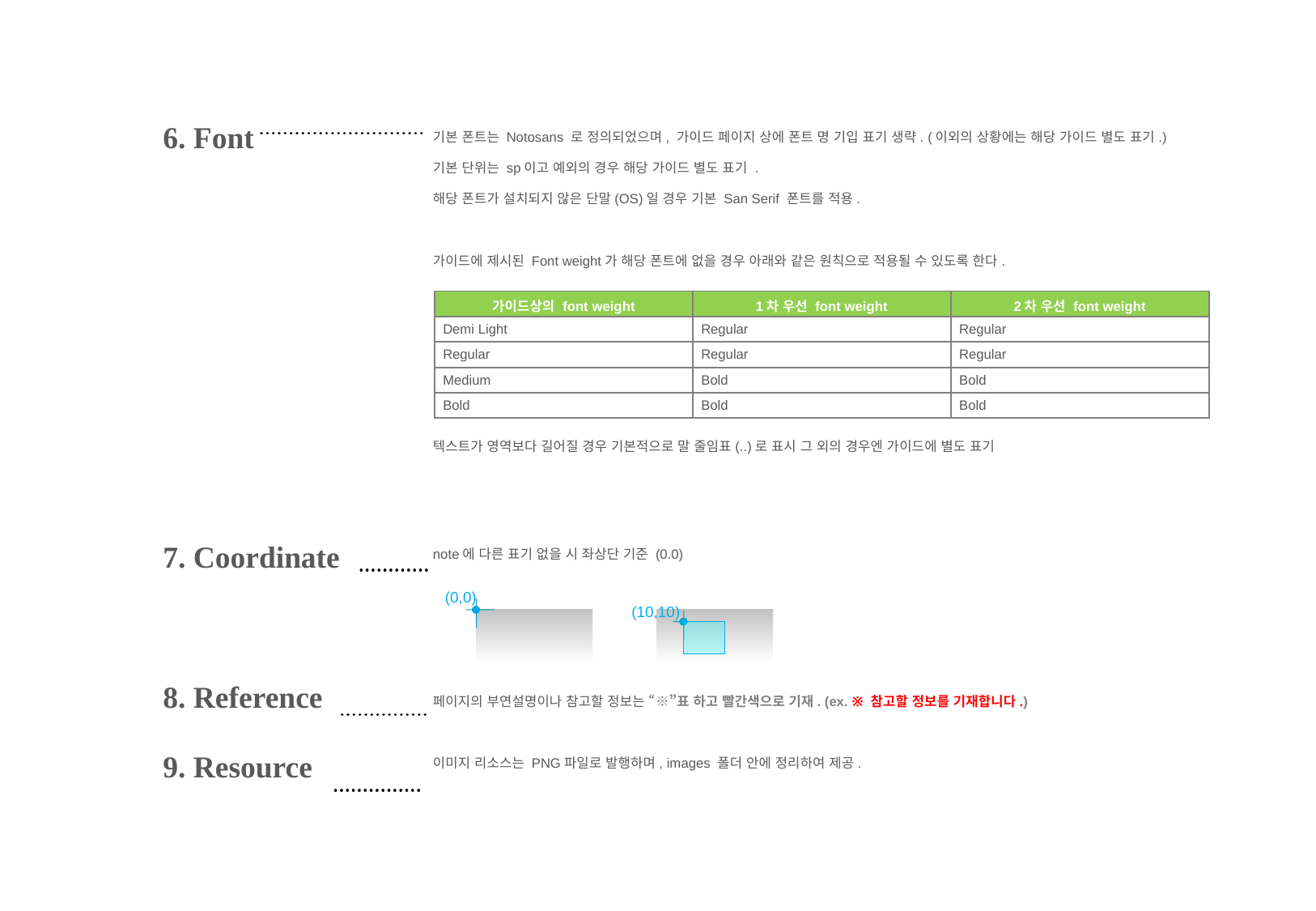

6. Font

7. Coordinate

8. Reference
9. Resource

기본 폰트는 Notosans 로 정의되었으며, 가이드 페이지 상에 폰트 명 기입 표기 생략. (이외의 상황에는 해당 가이드 별도 표기.)
기본 단위는 sp이고 예외의 경우 해당 가이드 별도 표기 .
해당 폰트가 설치되지 않은 단말(OS)일 경우 기본 San Serif 폰트를 적용.

가이드에 제시된 Font weight가 해당 폰트에 없을 경우 아래와 같은 원칙으로 적용될 수 있도록 한다.

텍스트가 영역보다 길어질 경우 기본적으로 말 줄임표(..)로 표시 그 외의 경우엔 가이드에 별도 표기

note에 다른 표기 없을 시 좌상단 기준 (0.0)

페이지의 부연설명이나 참고할 정보는 “※”표 하고 빨간색으로 기재. (ex. ※ 참고할 정보를 기재합니다.)

이미지 리소스는 PNG파일로 발행하며, images 폴더 안에 정리하여 제공.

| 가이드상의 font weight | 1차 우선 font weight | 2차 우선 font weight |
| --- | --- | --- |
| Demi Light | Regular | Regular |
| Regular | Regular | Regular |
| Medium | Bold | Bold |
| Bold | Bold | Bold |
(0,0)

(10,10)